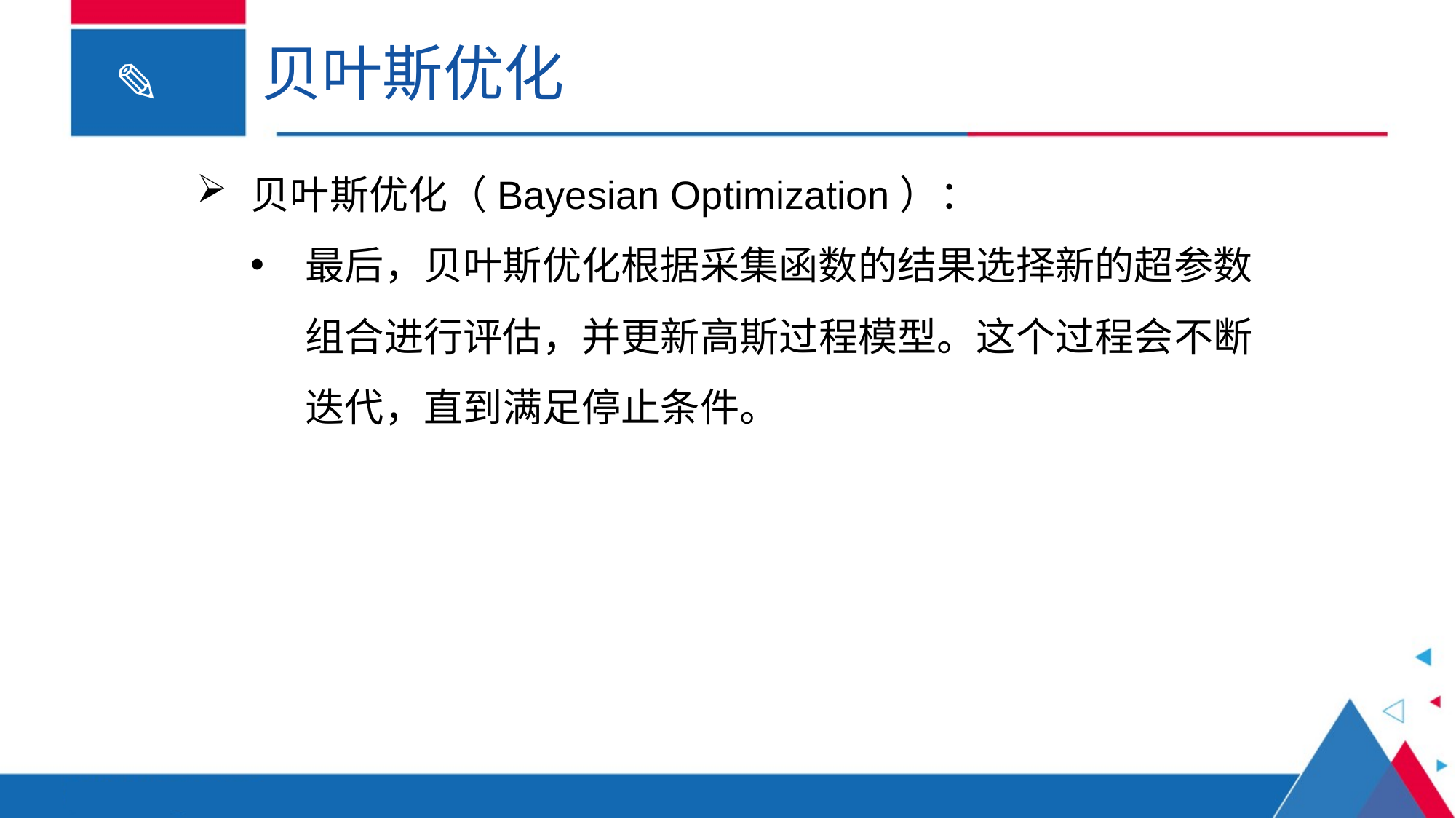

# 贝叶斯优化
贝叶斯优化（Bayesian Optimization）：
最后，贝叶斯优化根据采集函数的结果选择新的超参数组合进行评估，并更新高斯过程模型。这个过程会不断迭代，直到满足停止条件。